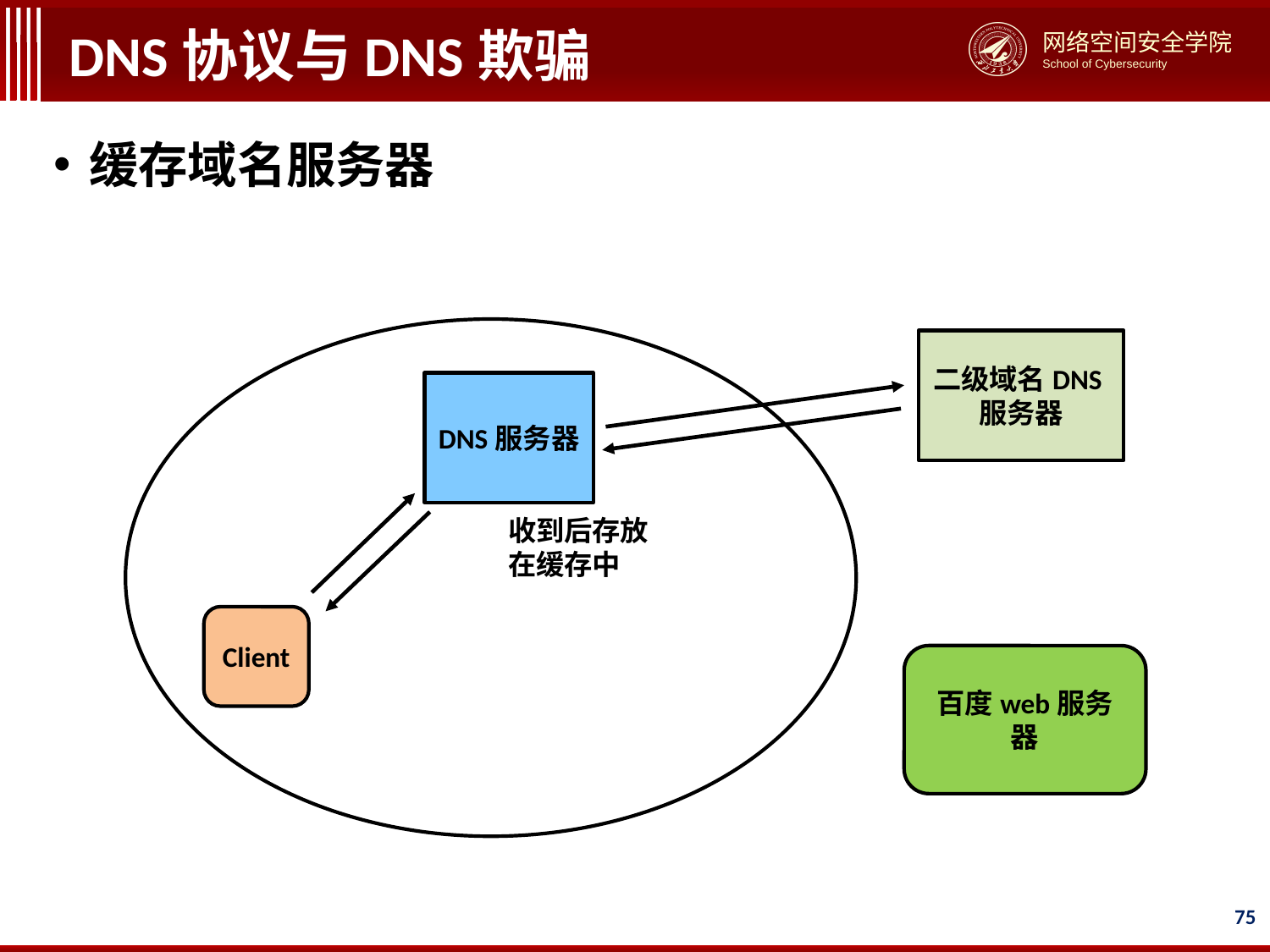

# DNS协议与DNS欺骗
缓存域名服务器

二级域名DNS服务器
DNS服务器
收到后存放在缓存中
Client
百度web服务器